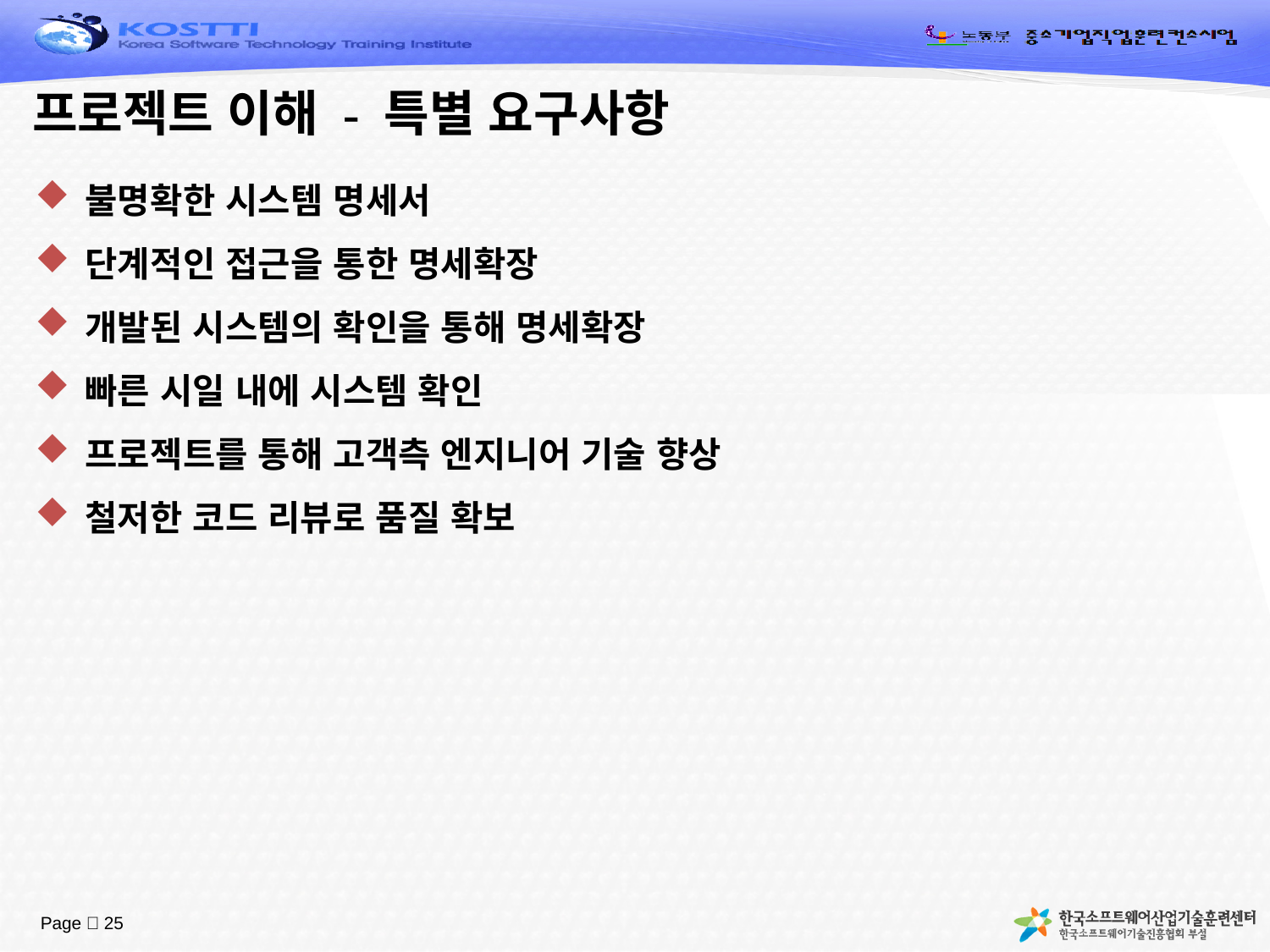

# 프로젝트 이해 - 특별 요구사항
불명확한 시스템 명세서
단계적인 접근을 통한 명세확장
개발된 시스템의 확인을 통해 명세확장
빠른 시일 내에 시스템 확인
프로젝트를 통해 고객측 엔지니어 기술 향상
철저한 코드 리뷰로 품질 확보